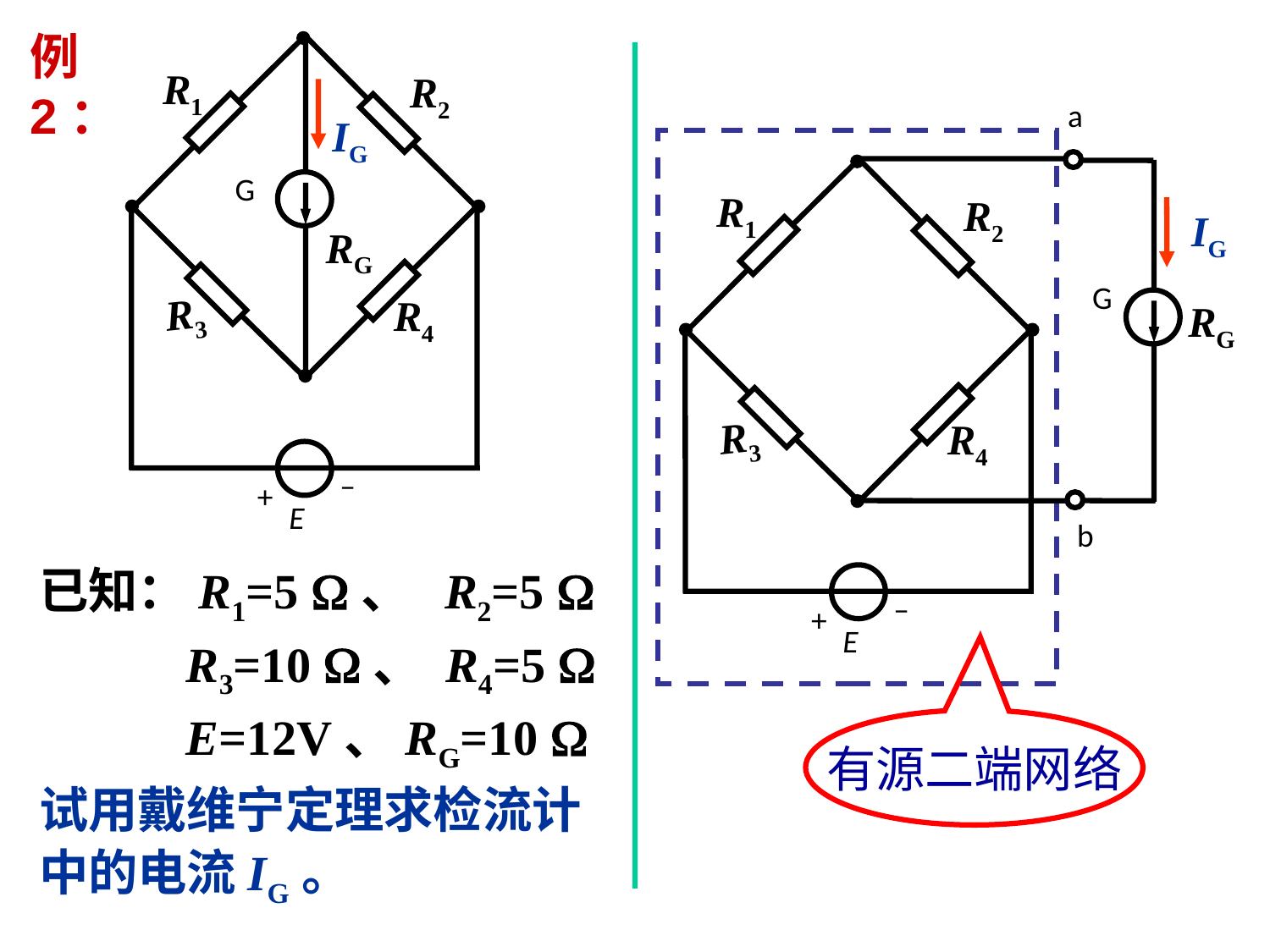

例2：

R1
R2

IG
G

RG

R3
R4

–
+
E

a

R1
R2

IG
G
RG

R3
R4

b

–
+
E

已知：R1=5 Ω、  R2=5 Ω
            R3=10 Ω、 R4=5 Ω
            E=12V、RG=10 Ω
试用戴维宁定理求检流计中的电流IG。
有源二端网络